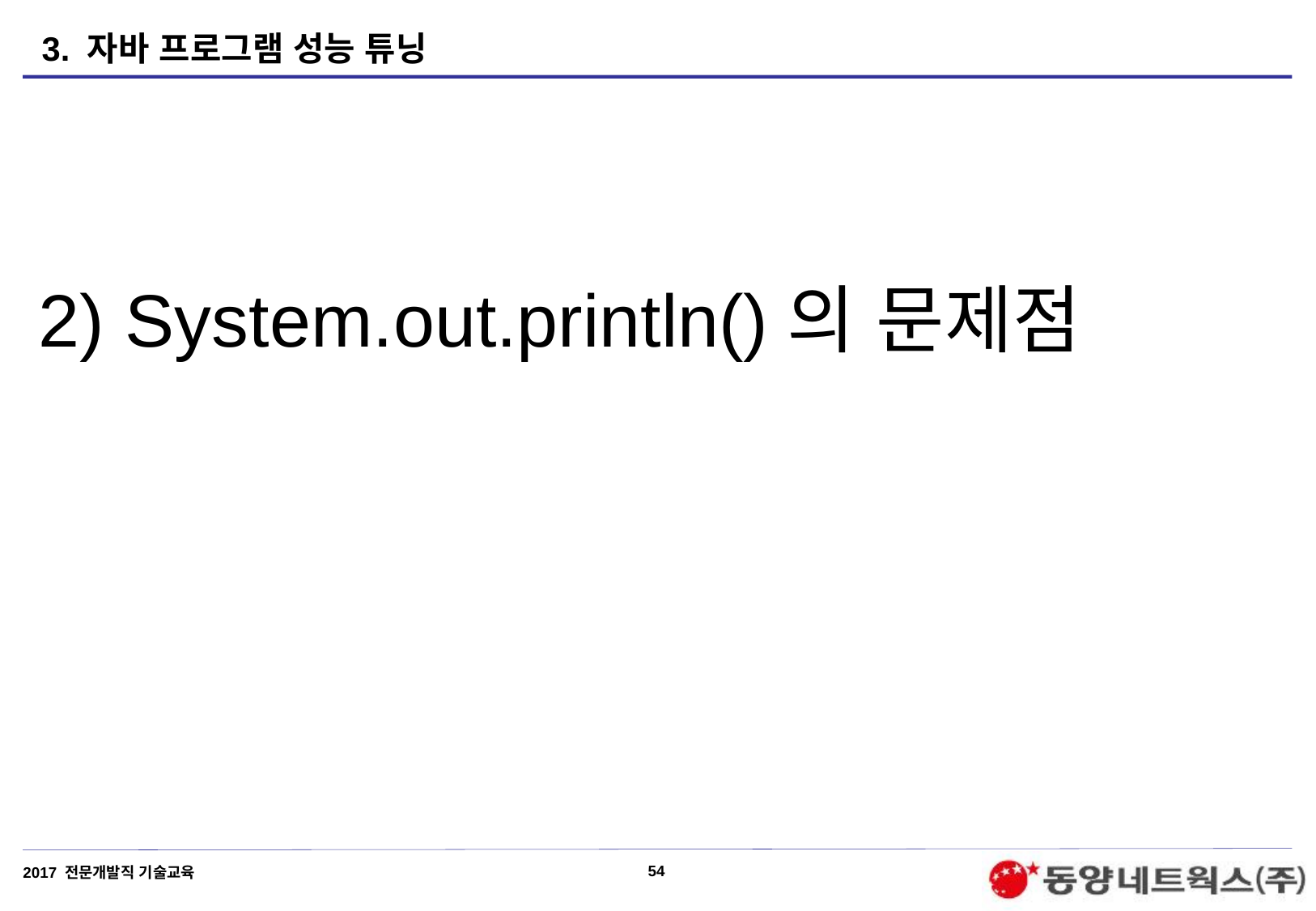

# 3. 자바 프로그램 성능 튜닝

2) System.out.println()의 문제점